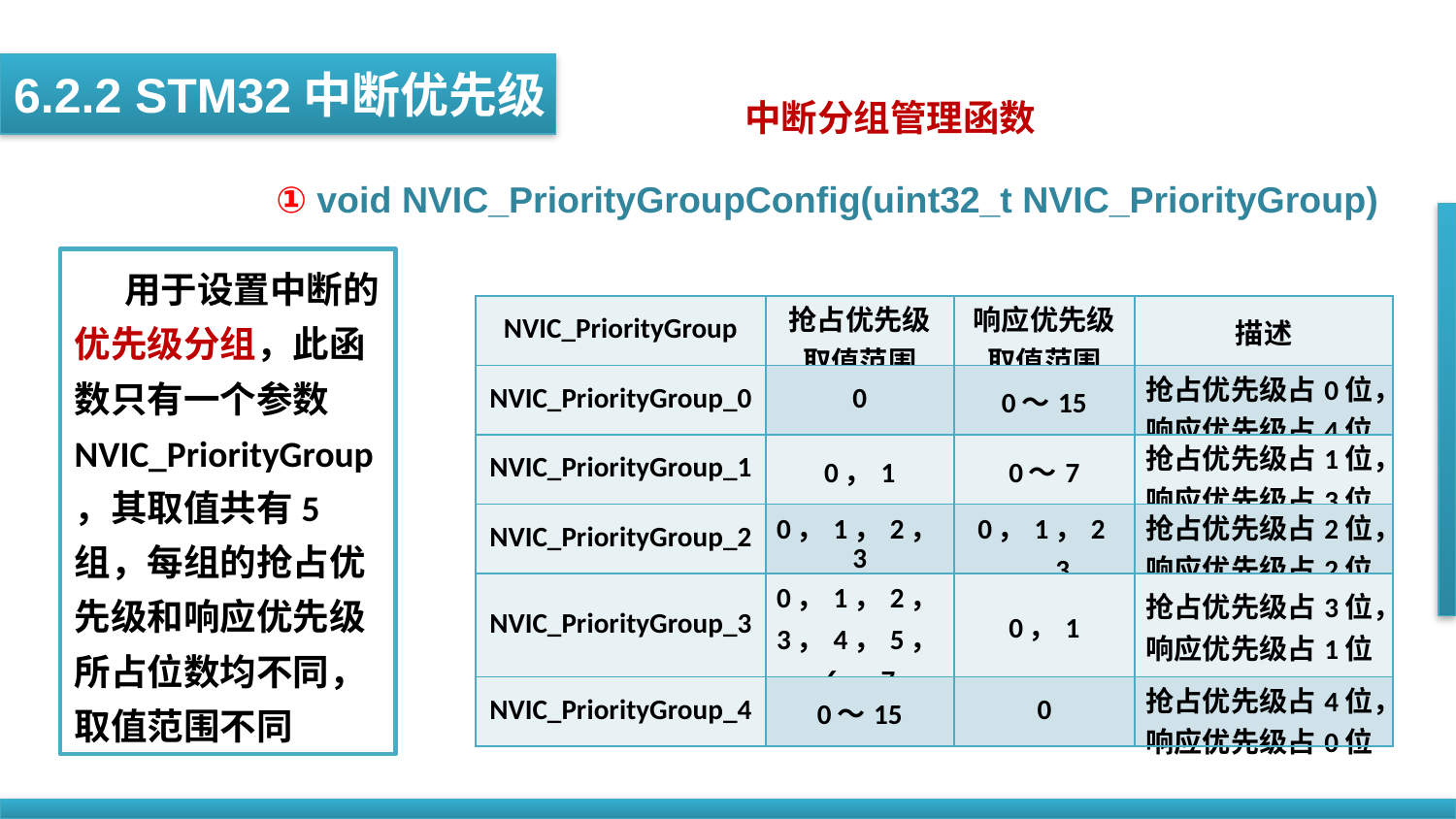

6.2.2 STM32中断优先级
中断分组管理函数
① void NVIC_PriorityGroupConfig(uint32_t NVIC_PriorityGroup)
     用于设置中断的优先级分组，此函数只有一个参数NVIC_PriorityGroup，其取值共有5组，每组的抢占优先级和响应优先级所占位数均不同，取值范围不同
| NVIC\_PriorityGroup | 抢占优先级 取值范围 | 响应优先级 取值范围 | 描述 |
| --- | --- | --- | --- |
| NVIC\_PriorityGroup\_0 | 0 | 0～15 | 抢占优先级占0位， 响应优先级占4位 |
| NVIC\_PriorityGroup\_1 | 0，1 | 0～7 | 抢占优先级占1位， 响应优先级占3位 |
| NVIC\_PriorityGroup\_2 | 0，1，2，3 | 0，1，2，3 | 抢占优先级占2位， 响应优先级占2位 |
| NVIC\_PriorityGroup\_3 | 0，1，2，3，4，5，6，7 | 0，1 | 抢占优先级占3位， 响应优先级占1位 |
| NVIC\_PriorityGroup\_4 | 0～15 | 0 | 抢占优先级占4位， 响应优先级占0位 |